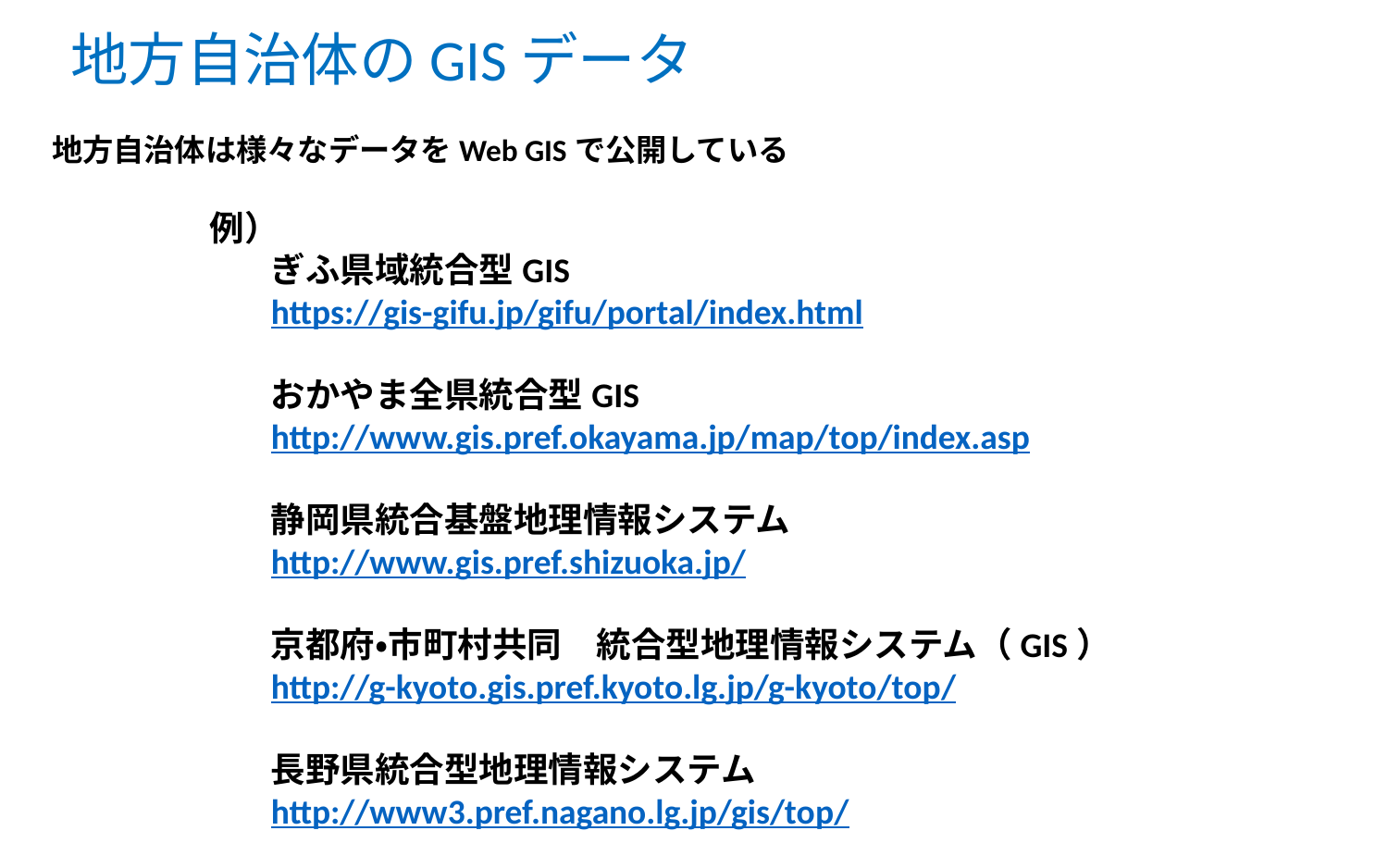

# 地方自治体のGISデータ
地方自治体は様々なデータをWeb GISで公開している
例）

ぎふ県域統合型GIS
https://gis-gifu.jp/gifu/portal/index.html

おかやま全県統合型GIS
http://www.gis.pref.okayama.jp/map/top/index.asp

静岡県統合基盤地理情報システム
http://www.gis.pref.shizuoka.jp/

京都府・市町村共同　統合型地理情報システム（GIS）
http://g-kyoto.gis.pref.kyoto.lg.jp/g-kyoto/top/

長野県統合型地理情報システム
http://www3.pref.nagano.lg.jp/gis/top/